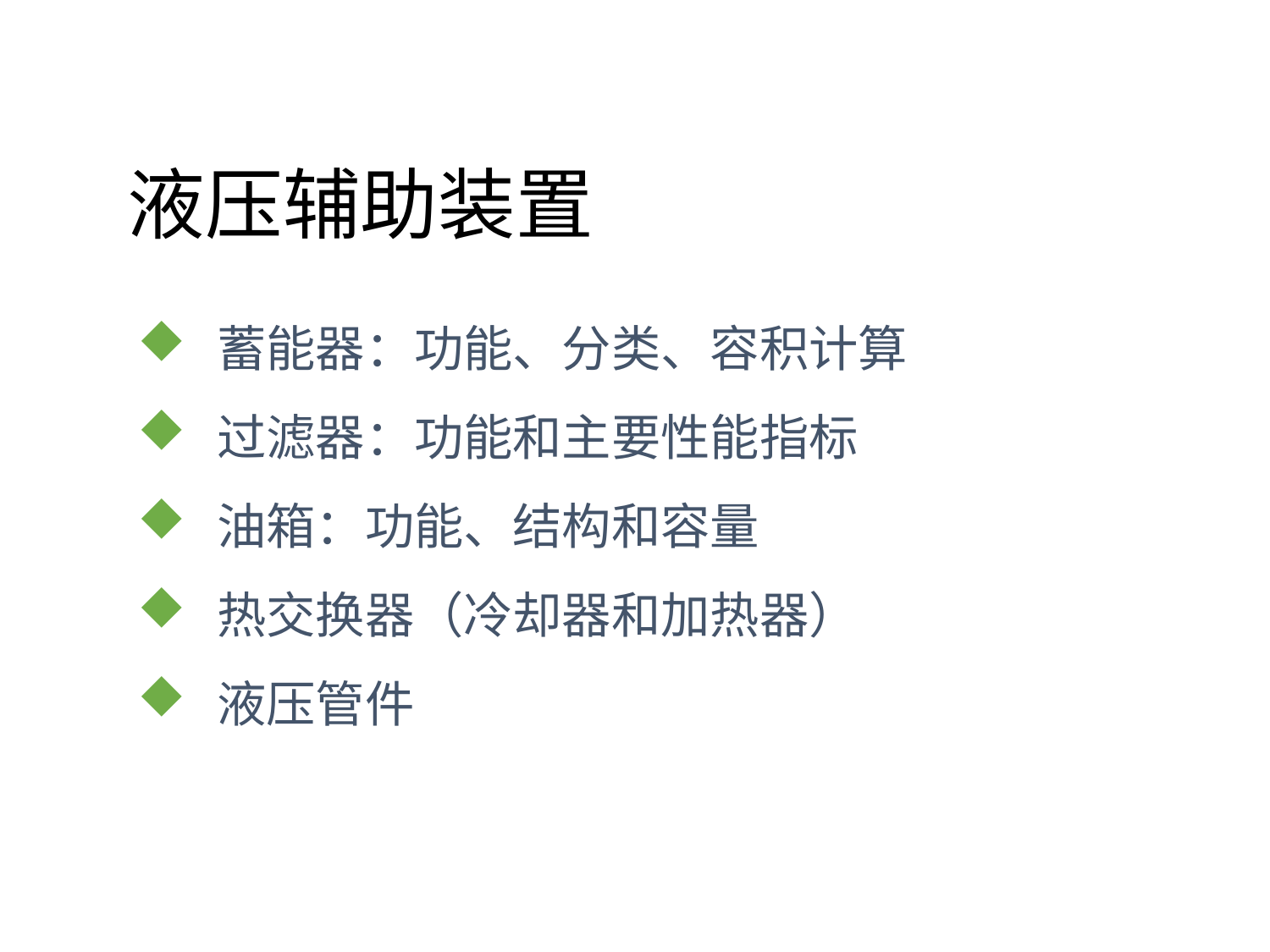

# 液压辅助装置
蓄能器：功能、分类、容积计算
过滤器：功能和主要性能指标
油箱：功能、结构和容量
热交换器（冷却器和加热器）
液压管件